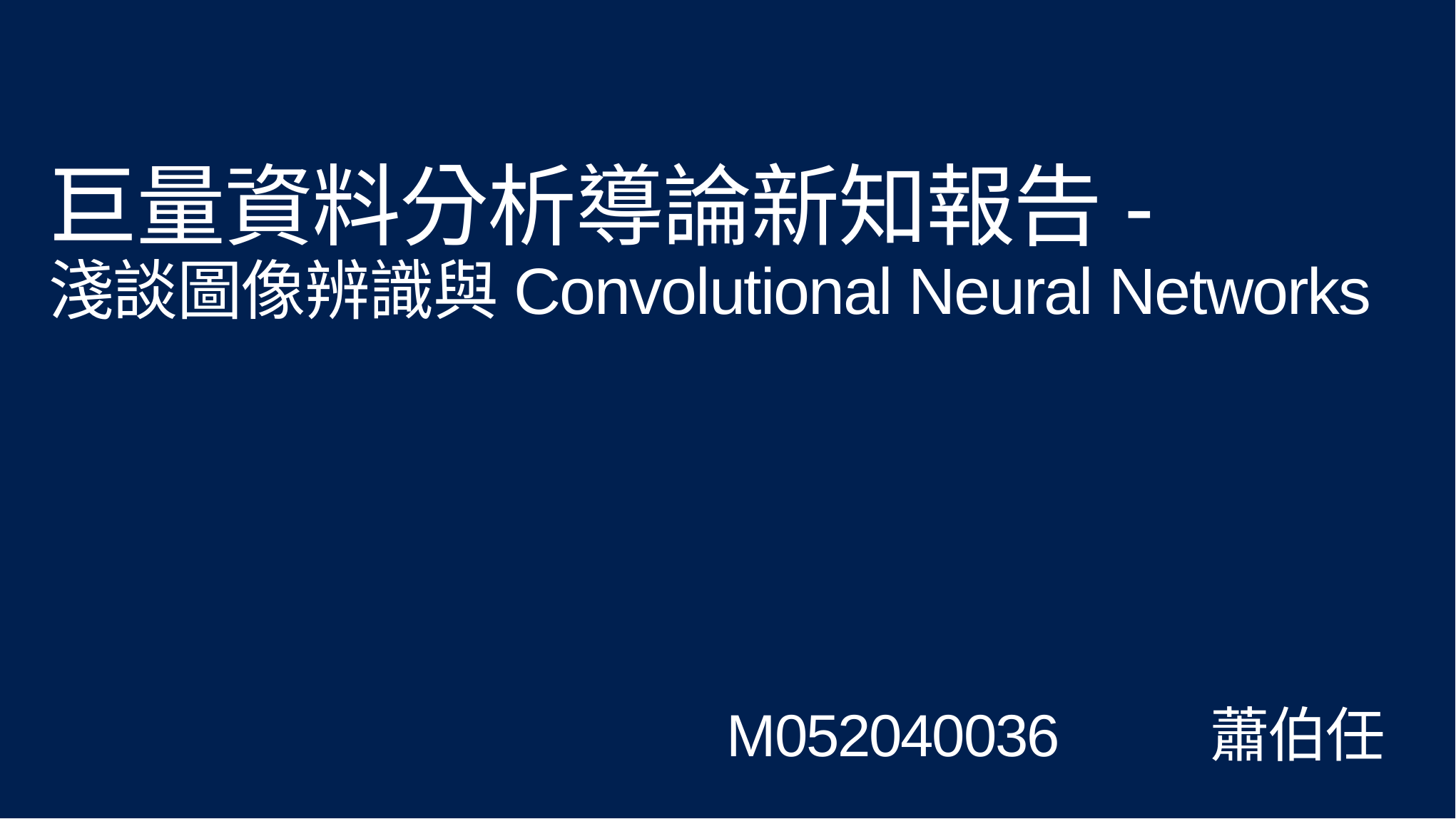

# 巨量資料分析導論新知報告- 淺談圖像辨識與Convolutional Neural Networks
M052040036         蕭伯任